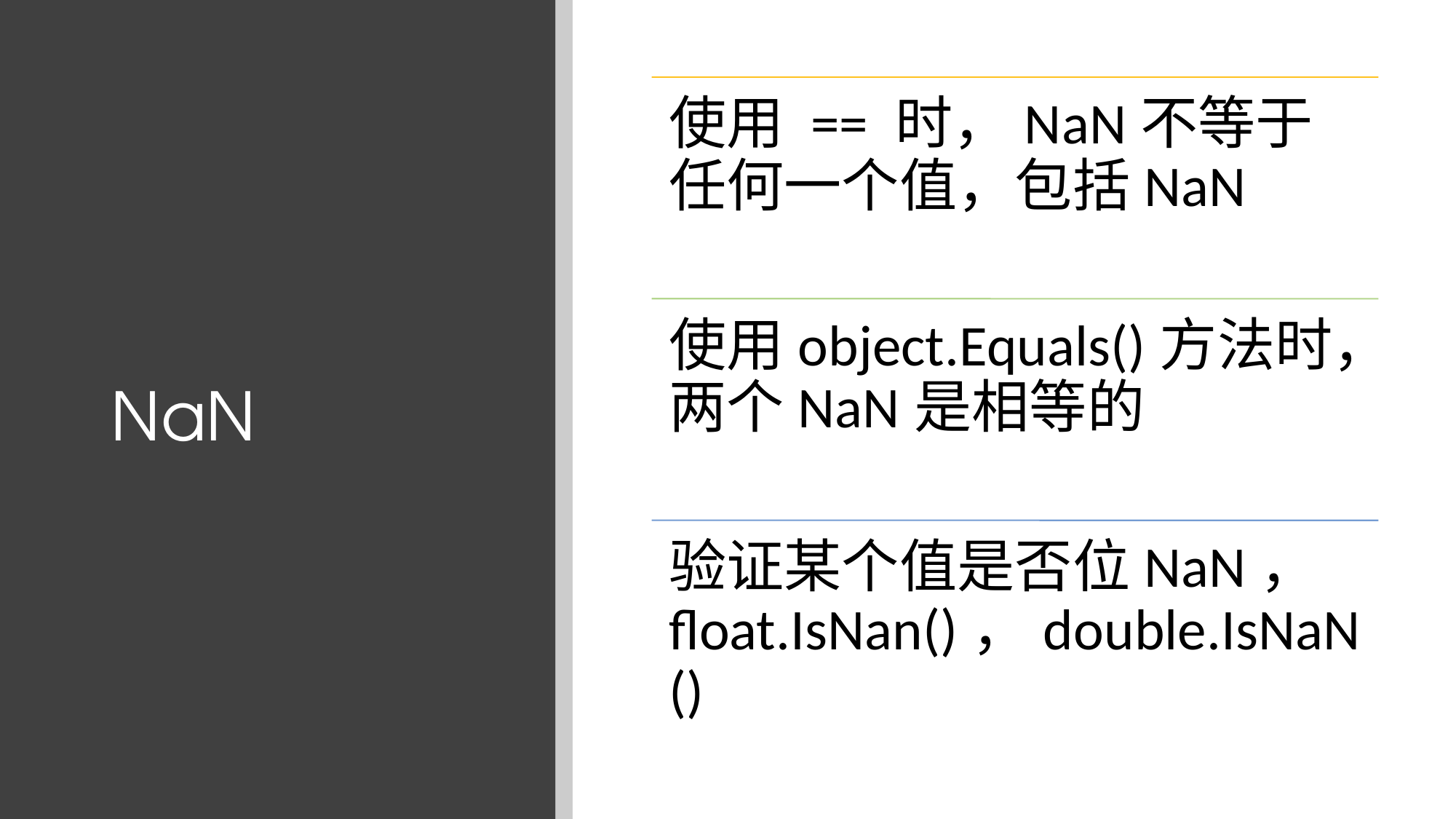

使用 == 时，NaN不等于任何一个值，包括NaN
使用object.Equals()方法时，两个NaN是相等的
验证某个值是否位NaN，float.IsNan()，double.IsNaN()
# NaN